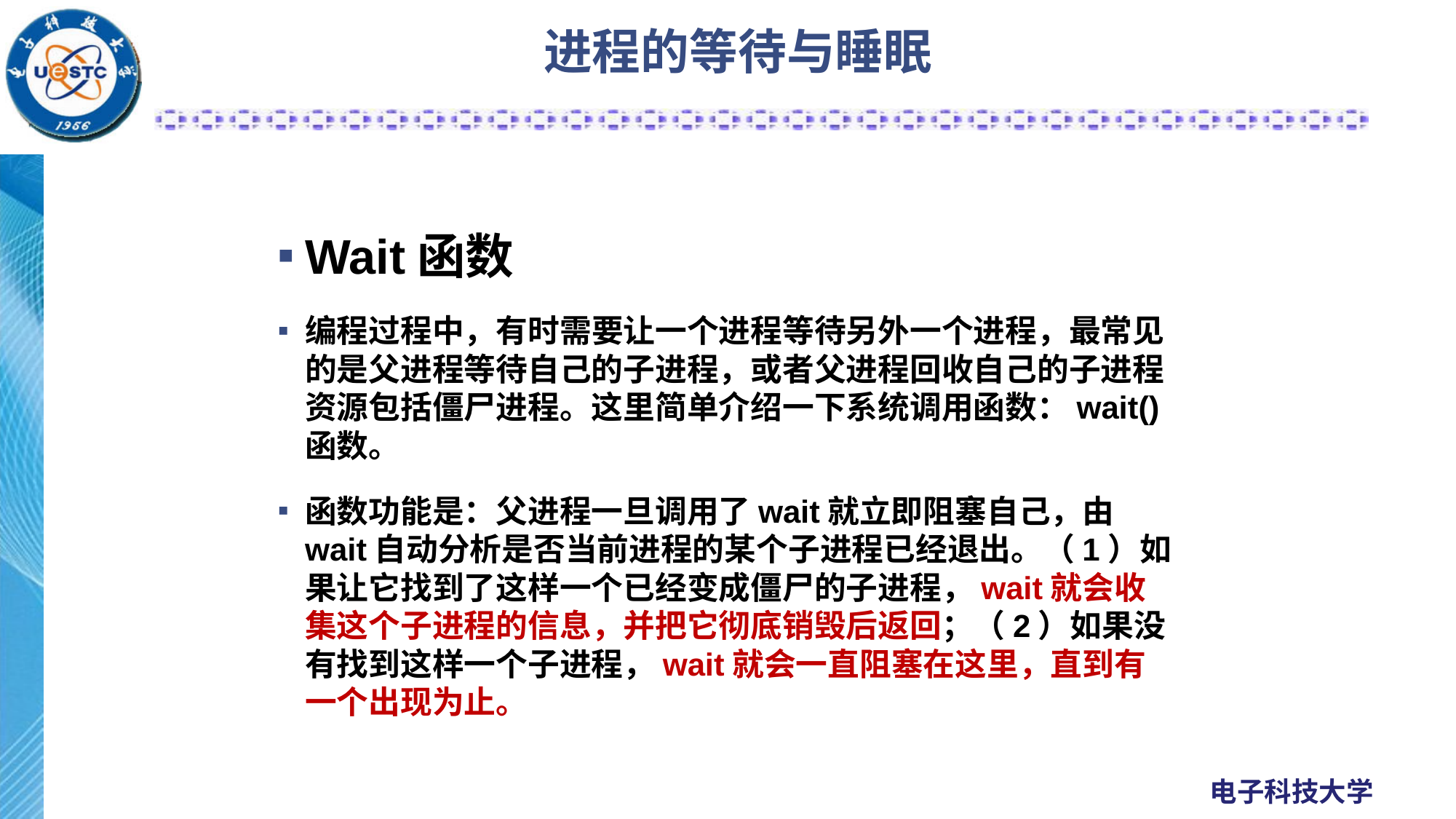

# 进程的等待与睡眠
Wait函数
编程过程中，有时需要让一个进程等待另外一个进程，最常见的是父进程等待自己的子进程，或者父进程回收自己的子进程资源包括僵尸进程。这里简单介绍一下系统调用函数：wait()函数。
函数功能是：父进程一旦调用了wait就立即阻塞自己，由wait自动分析是否当前进程的某个子进程已经退出。（1）如果让它找到了这样一个已经变成僵尸的子进程，wait就会收集这个子进程的信息，并把它彻底销毁后返回；（2）如果没有找到这样一个子进程，wait就会一直阻塞在这里，直到有一个出现为止。